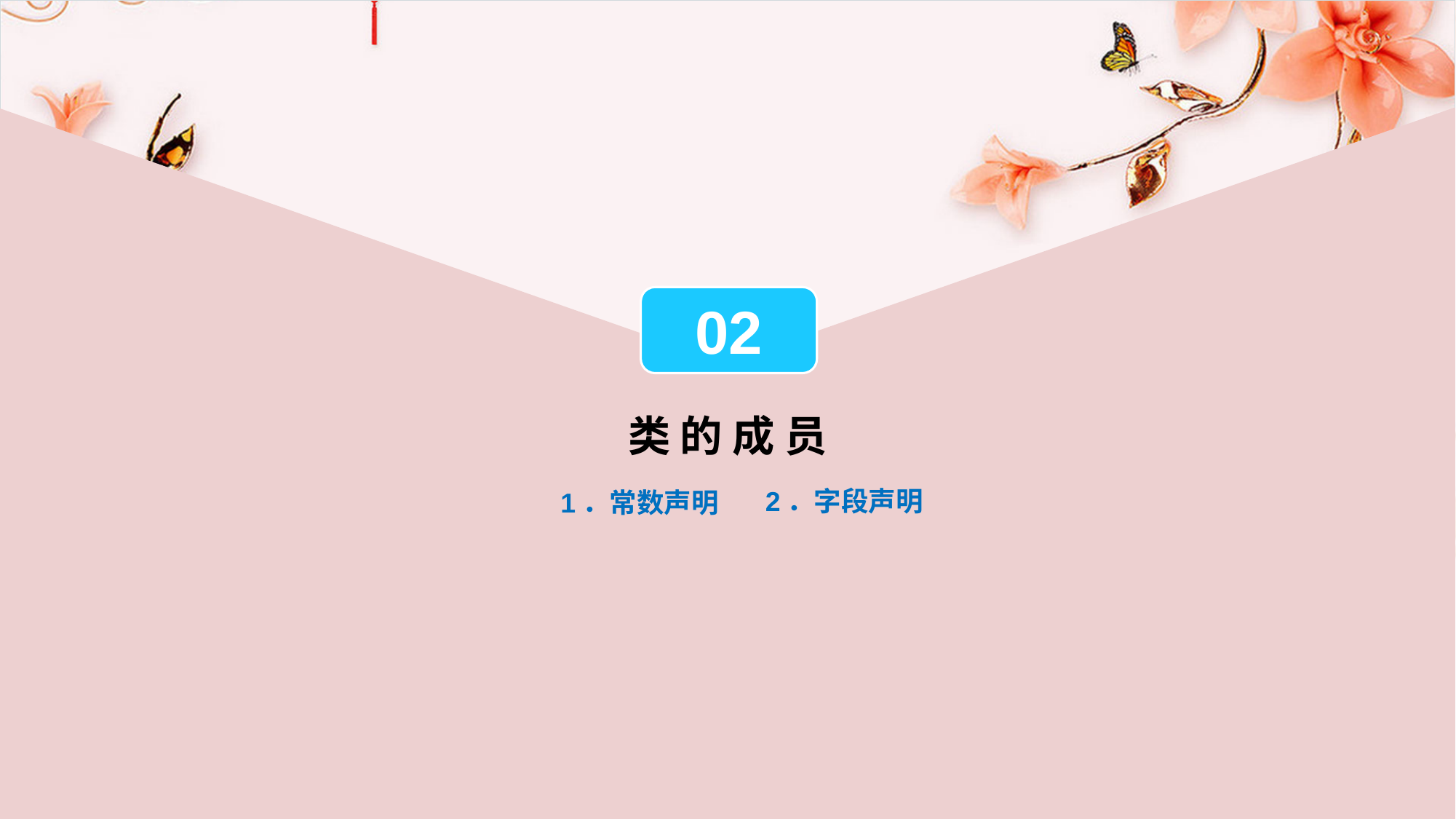

02
类 的 成 员
2．字段声明
1．常数声明